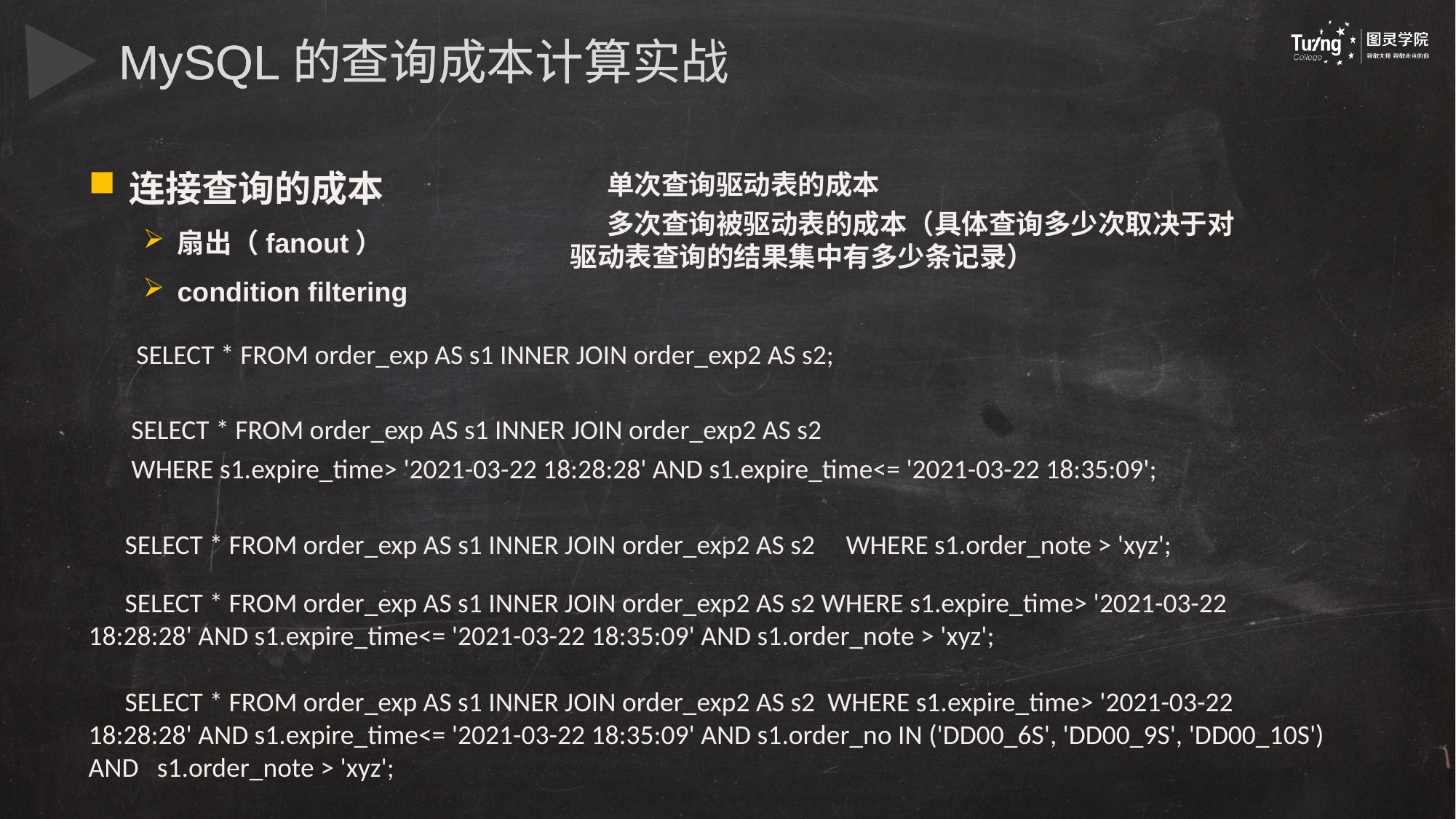

MySQL的查询成本计算实战
MySQL的查询成本计算
连接查询的成本
扇出（fanout）
condition filtering
单次查询驱动表的成本
多次查询被驱动表的成本（具体查询多少次取决于对驱动表查询的结果集中有多少条记录）
SELECT * FROM order_exp AS s1 INNER JOIN order_exp2 AS s2;
SELECT * FROM order_exp AS s1 INNER JOIN order_exp2 AS s2
WHERE s1.expire_time> '2021-03-22 18:28:28' AND s1.expire_time<= '2021-03-22 18:35:09';
SELECT * FROM order_exp AS s1 INNER JOIN order_exp2 AS s2     WHERE s1.order_note > 'xyz';
SELECT * FROM order_exp AS s1 INNER JOIN order_exp2 AS s2 WHERE s1.expire_time> '2021-03-22 18:28:28' AND s1.expire_time<= '2021-03-22 18:35:09' AND s1.order_note > 'xyz';
SELECT * FROM order_exp AS s1 INNER JOIN order_exp2 AS s2  WHERE s1.expire_time> '2021-03-22 18:28:28' AND s1.expire_time<= '2021-03-22 18:35:09' AND s1.order_no IN ('DD00_6S', 'DD00_9S', 'DD00_10S') AND   s1.order_note > 'xyz';